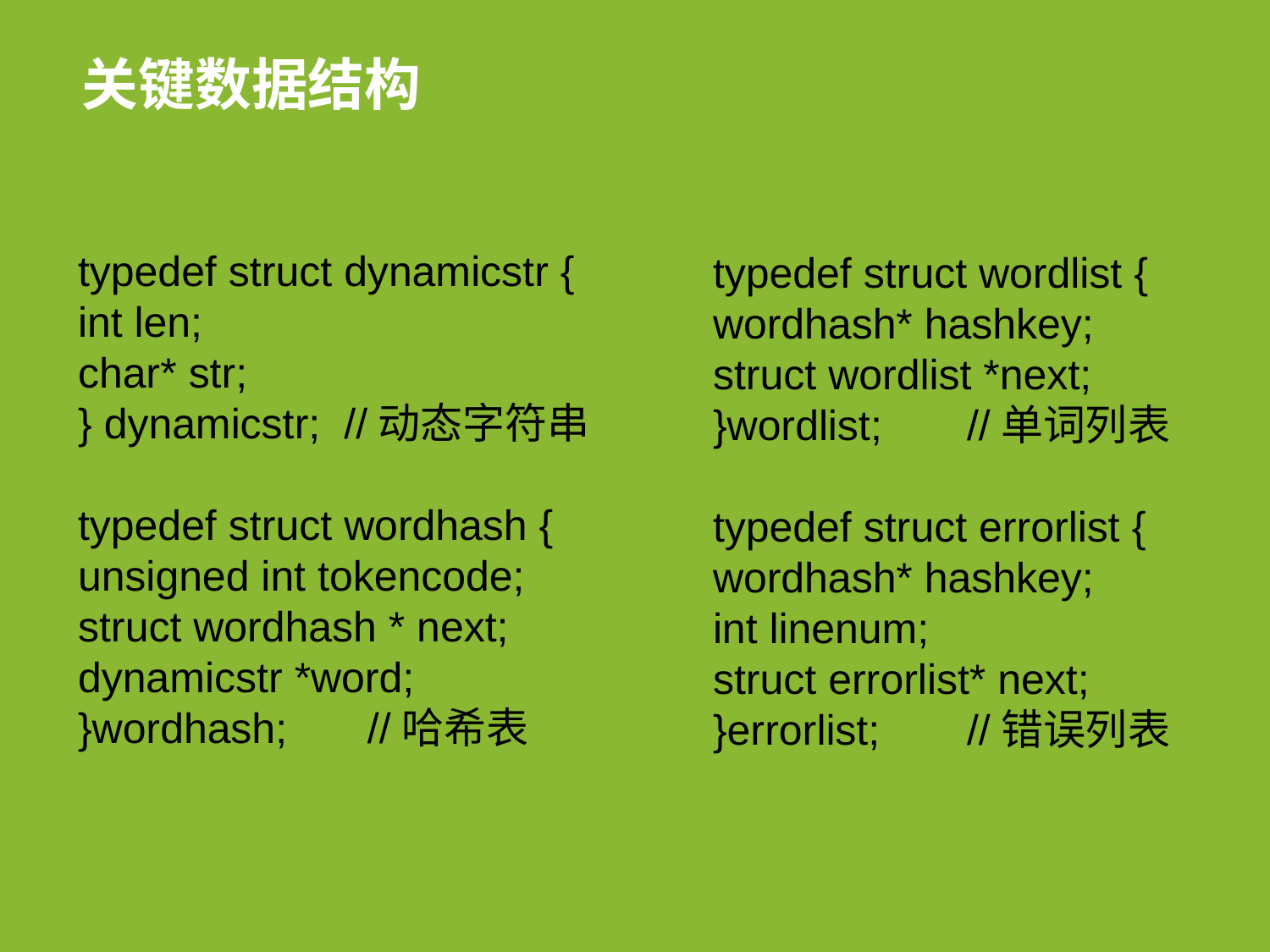

关键数据结构
typedef struct dynamicstr {
int len;
char* str;
} dynamicstr;  //动态字符串

typedef struct wordhash {
unsigned int tokencode;
struct wordhash * next;
dynamicstr *word;
}wordhash;	   //哈希表

typedef struct wordlist {
wordhash* hashkey;
struct wordlist *next;
}wordlist;	//单词列表

typedef struct errorlist {
wordhash* hashkey;
int linenum;
struct errorlist* next;
}errorlist;	//错误列表